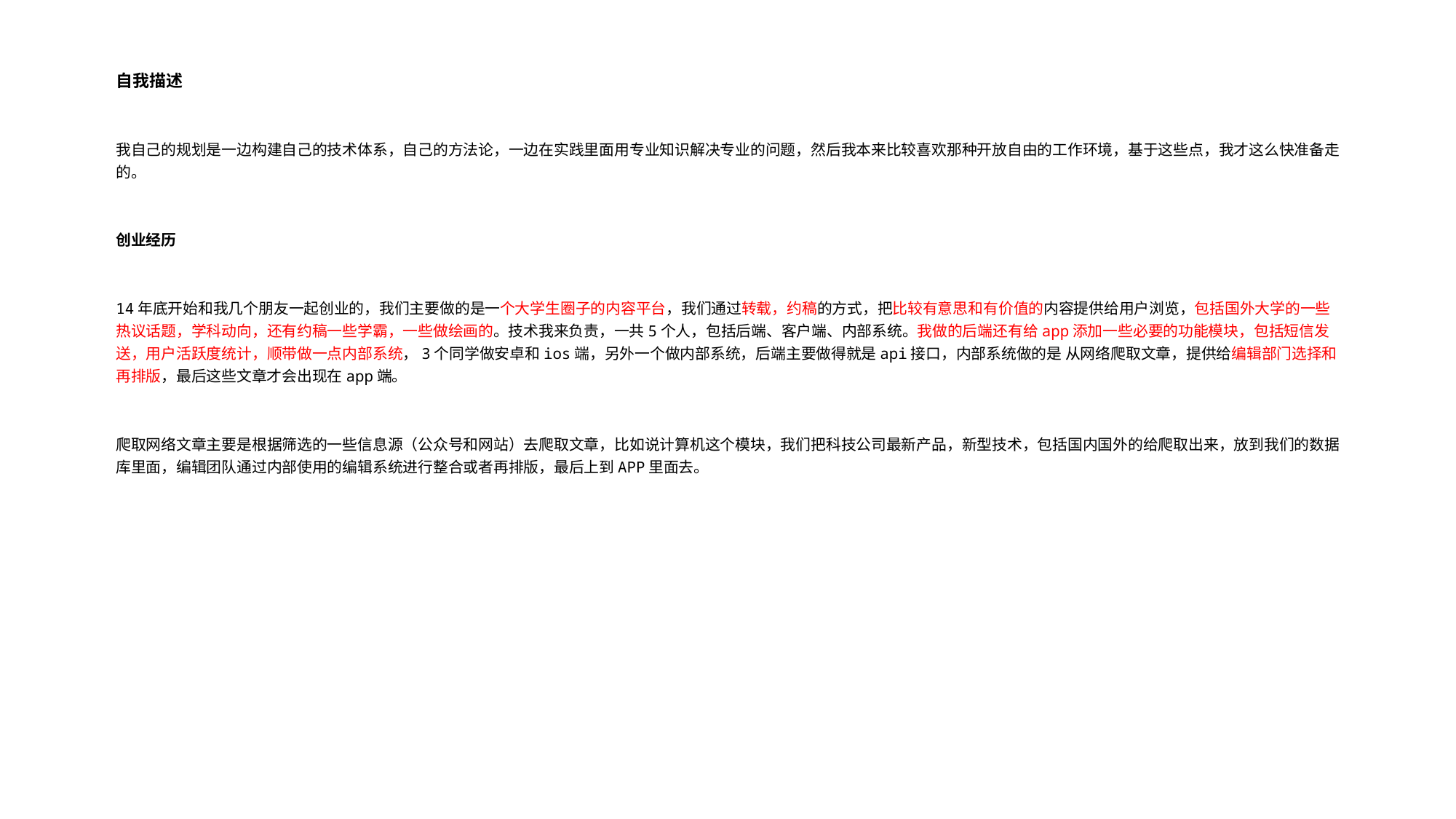

自我描述

我自己的规划是一边构建自己的技术体系，自己的方法论，一边在实践里面用专业知识解决专业的问题，然后我本来比较喜欢那种开放自由的工作环境，基于这些点，我才这么快准备走的。

创业经历

14年底开始和我几个朋友一起创业的，我们主要做的是一个大学生圈子的内容平台，我们通过转载，约稿的方式，把比较有意思和有价值的内容提供给用户浏览，包括国外大学的一些热议话题，学科动向，还有约稿一些学霸，一些做绘画的。技术我来负责，一共5个人，包括后端、客户端、内部系统。我做的后端还有给app添加一些必要的功能模块，包括短信发送，用户活跃度统计，顺带做一点内部系统，3个同学做安卓和ios端，另外一个做内部系统，后端主要做得就是api接口，内部系统做的是 从网络爬取文章，提供给编辑部门选择和再排版，最后这些文章才会出现在app端。

爬取网络文章主要是根据筛选的一些信息源（公众号和网站）去爬取文章，比如说计算机这个模块，我们把科技公司最新产品，新型技术，包括国内国外的给爬取出来，放到我们的数据库里面，编辑团队通过内部使用的编辑系统进行整合或者再排版，最后上到APP里面去。